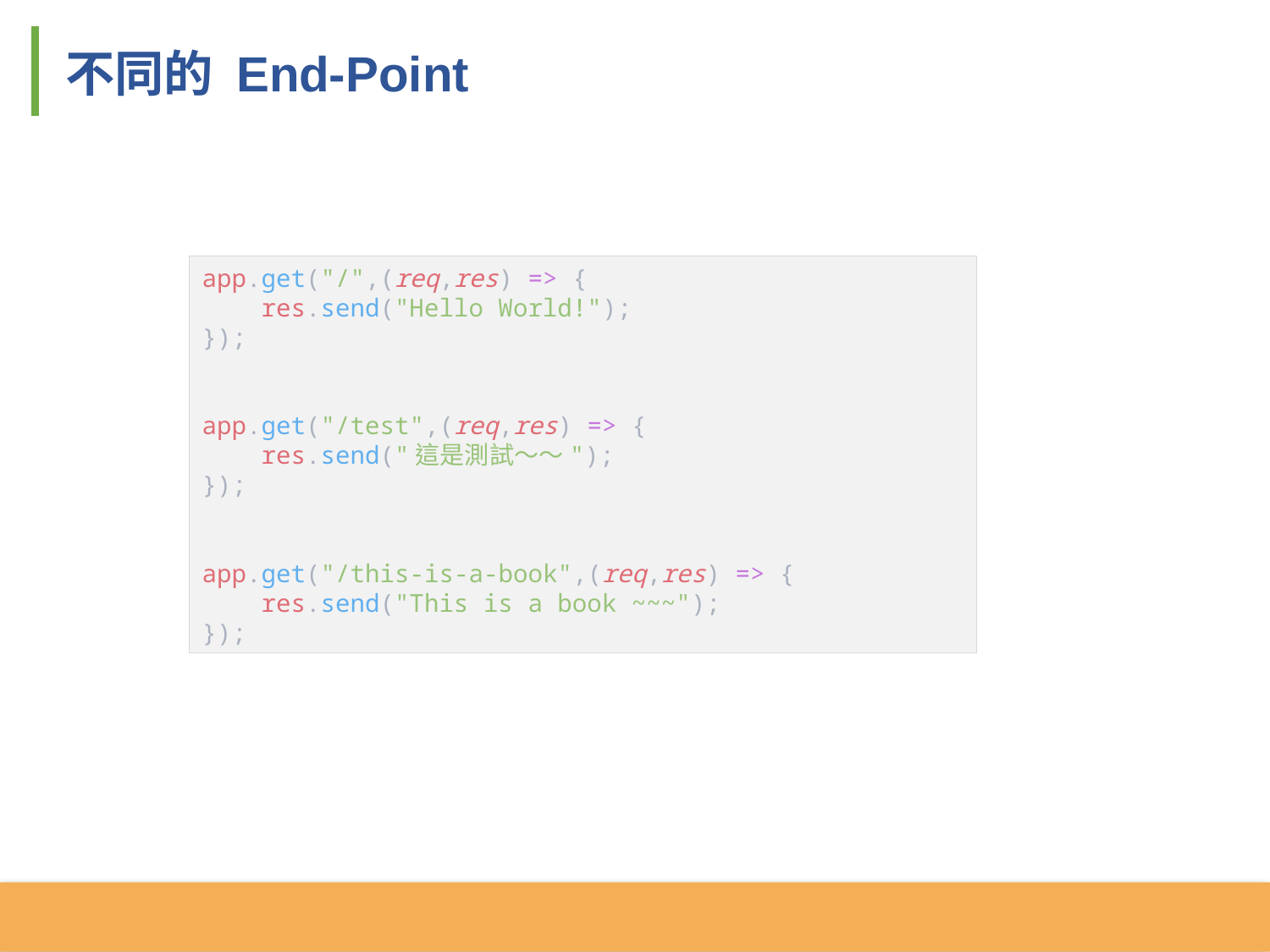

不同的 End-Point
app.get("/",(req,res) => {
    res.send("Hello World!");
});
app.get("/test",(req,res) => {
    res.send("這是測試～～");
});
app.get("/this-is-a-book",(req,res) => {
    res.send("This is a book ~~~");
});